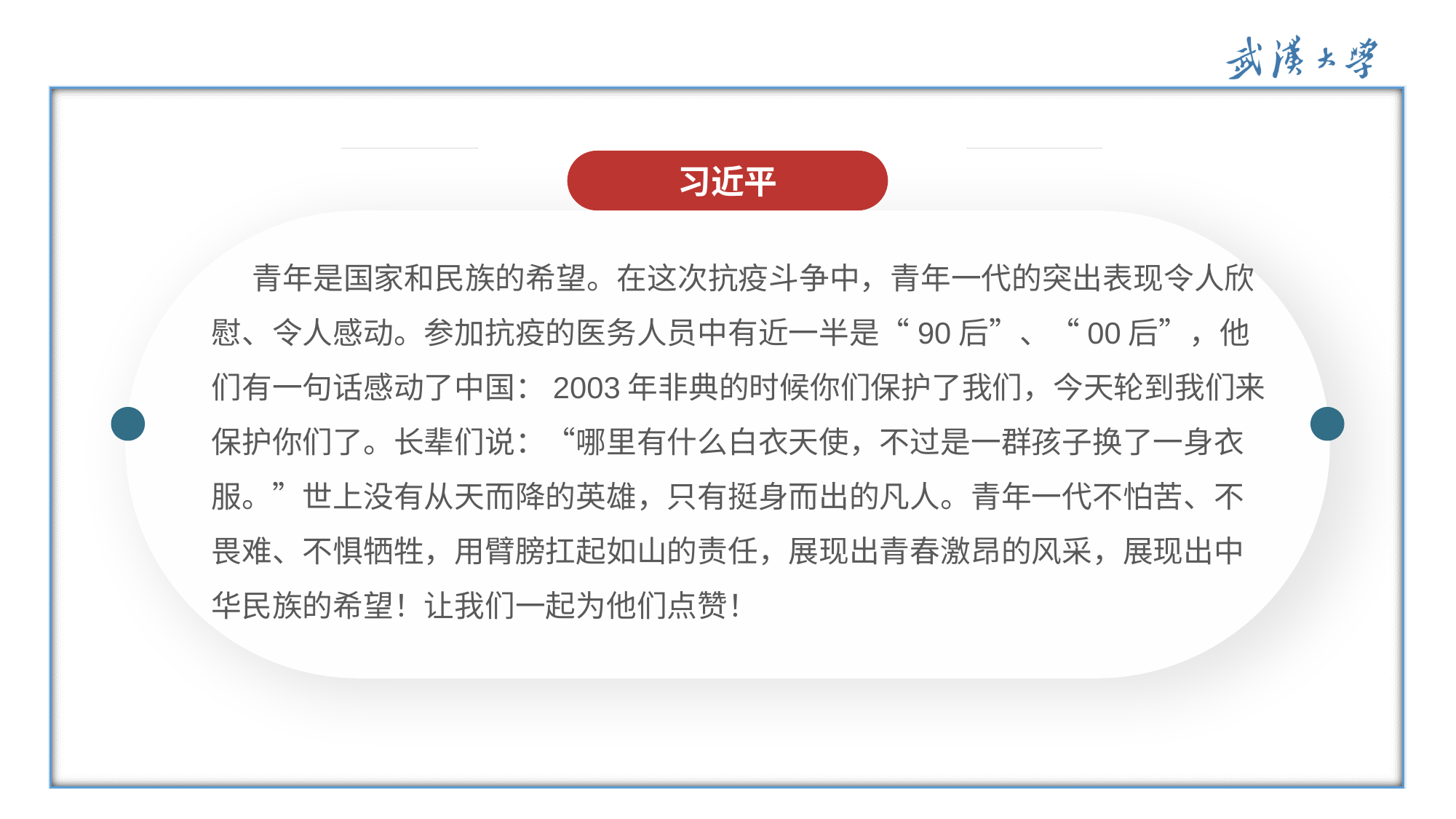

习近平

     青年是国家和民族的希望。在这次抗疫斗争中，青年一代的突出表现令人欣慰、令人感动。参加抗疫的医务人员中有近一半是“90后”、“00后”，他们有一句话感动了中国：2003年非典的时候你们保护了我们，今天轮到我们来保护你们了。长辈们说：“哪里有什么白衣天使，不过是一群孩子换了一身衣服。”世上没有从天而降的英雄，只有挺身而出的凡人。青年一代不怕苦、不畏难、不惧牺牲，用臂膀扛起如山的责任，展现出青春激昂的风采，展现出中华民族的希望！让我们一起为他们点赞！